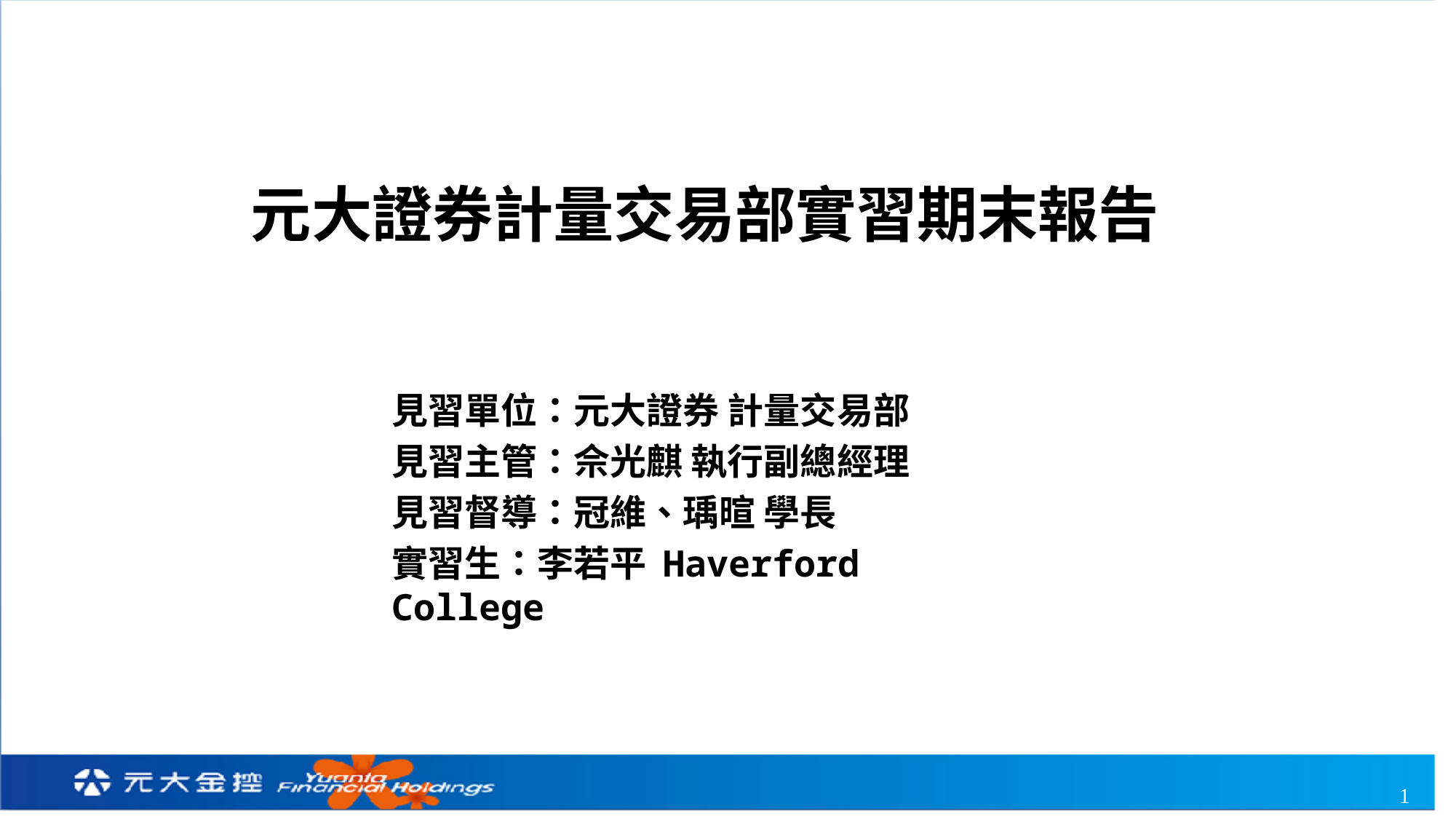

# 元大證券計量交易部實習期末報告
見習單位：元大證券 計量交易部
見習主管：佘光麒 執行副總經理
見習督導：冠維、瑀暄 學長
實習生：李若平 Haverford College
1